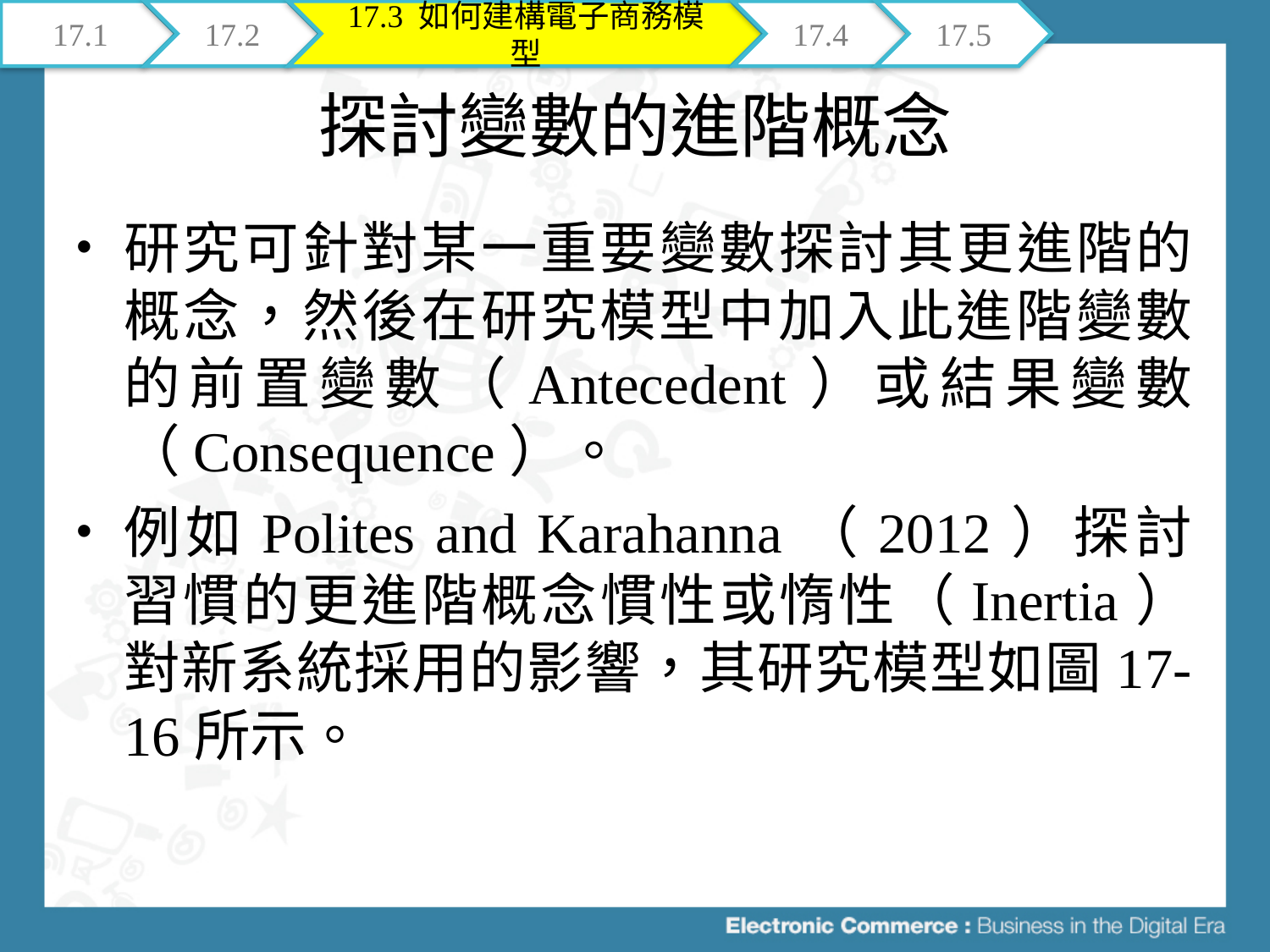

17.1
17.2
17.3 如何建構電子商務模型
17.4
17.5
# 探討變數的進階概念
研究可針對某一重要變數探討其更進階的概念，然後在研究模型中加入此進階變數的前置變數（Antecedent）或結果變數（Consequence）。
例如Polites and Karahanna（2012）探討習慣的更進階概念慣性或惰性（Inertia）對新系統採用的影響，其研究模型如圖17-16所示。